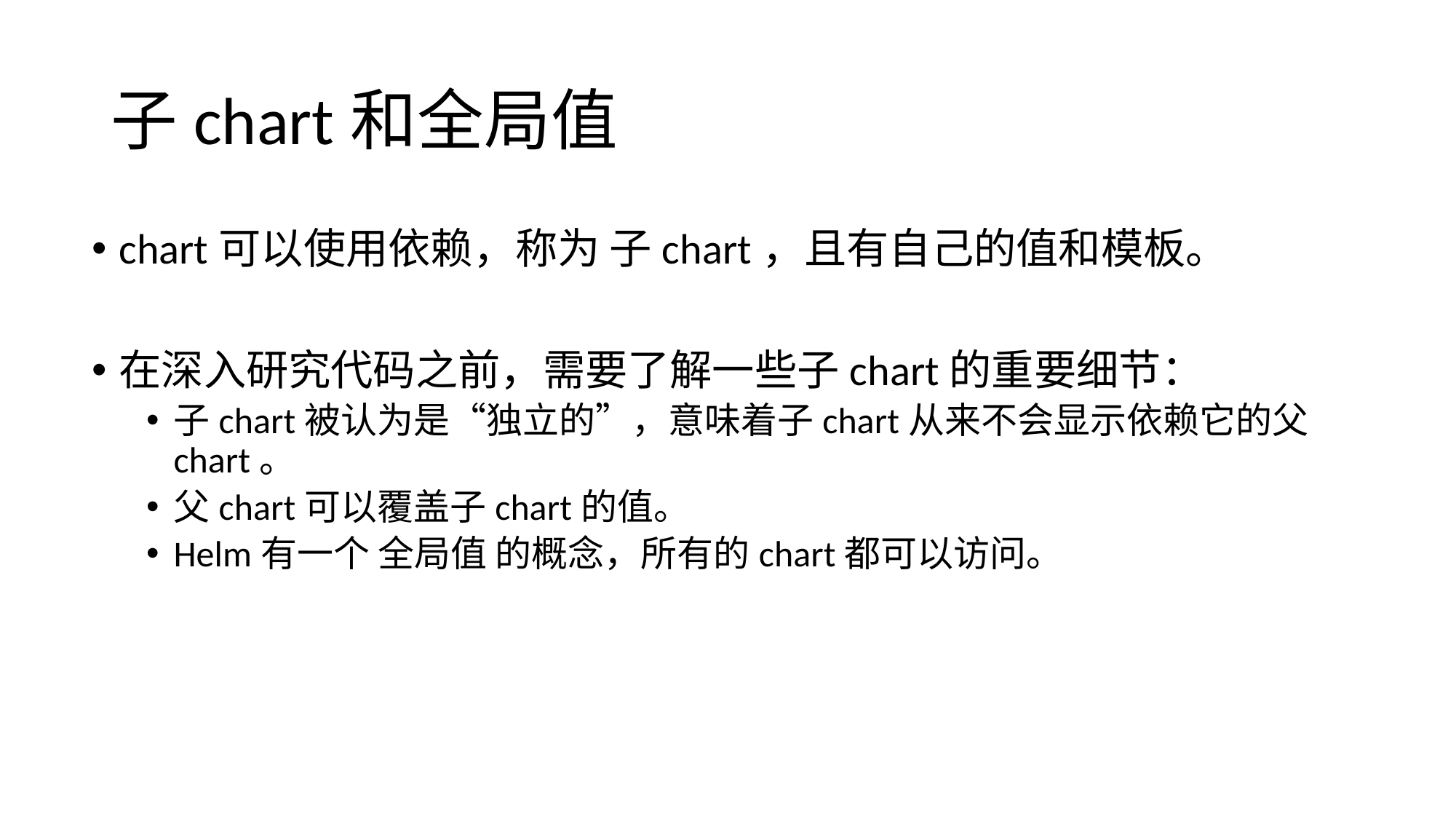

# 子chart和全局值
chart可以使用依赖，称为 子chart，且有自己的值和模板。

在深入研究代码之前，需要了解一些子chart的重要细节：
子chart被认为是“独立的”，意味着子chart从来不会显示依赖它的父chart。
父chart可以覆盖子chart的值。
Helm有一个 全局值 的概念，所有的chart都可以访问。